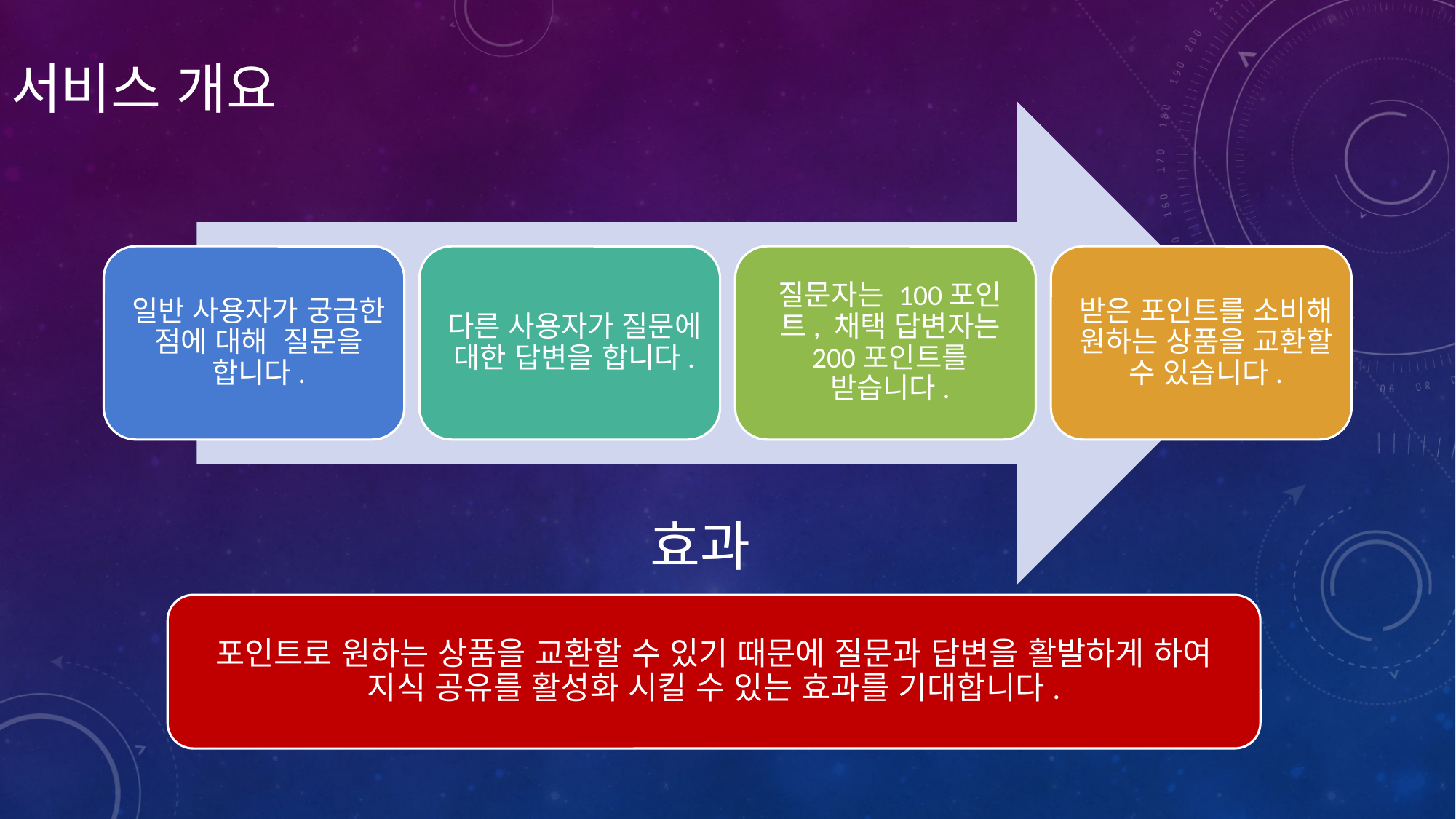

# 서비스 개요
일반 사용자가 궁금한 점에 대해  질문을 합니다.
다른 사용자가 질문에 대한 답변을 합니다.
질문자는 100포인트, 채택 답변자는 200포인트를 받습니다.
받은 포인트를 소비해 원하는 상품을 교환할 수 있습니다.
효과

포인트로 원하는 상품을 교환할 수 있기 때문에 질문과 답변을 활발하게 하여 지식 공유를 활성화 시킬 수 있는 효과를 기대합니다.